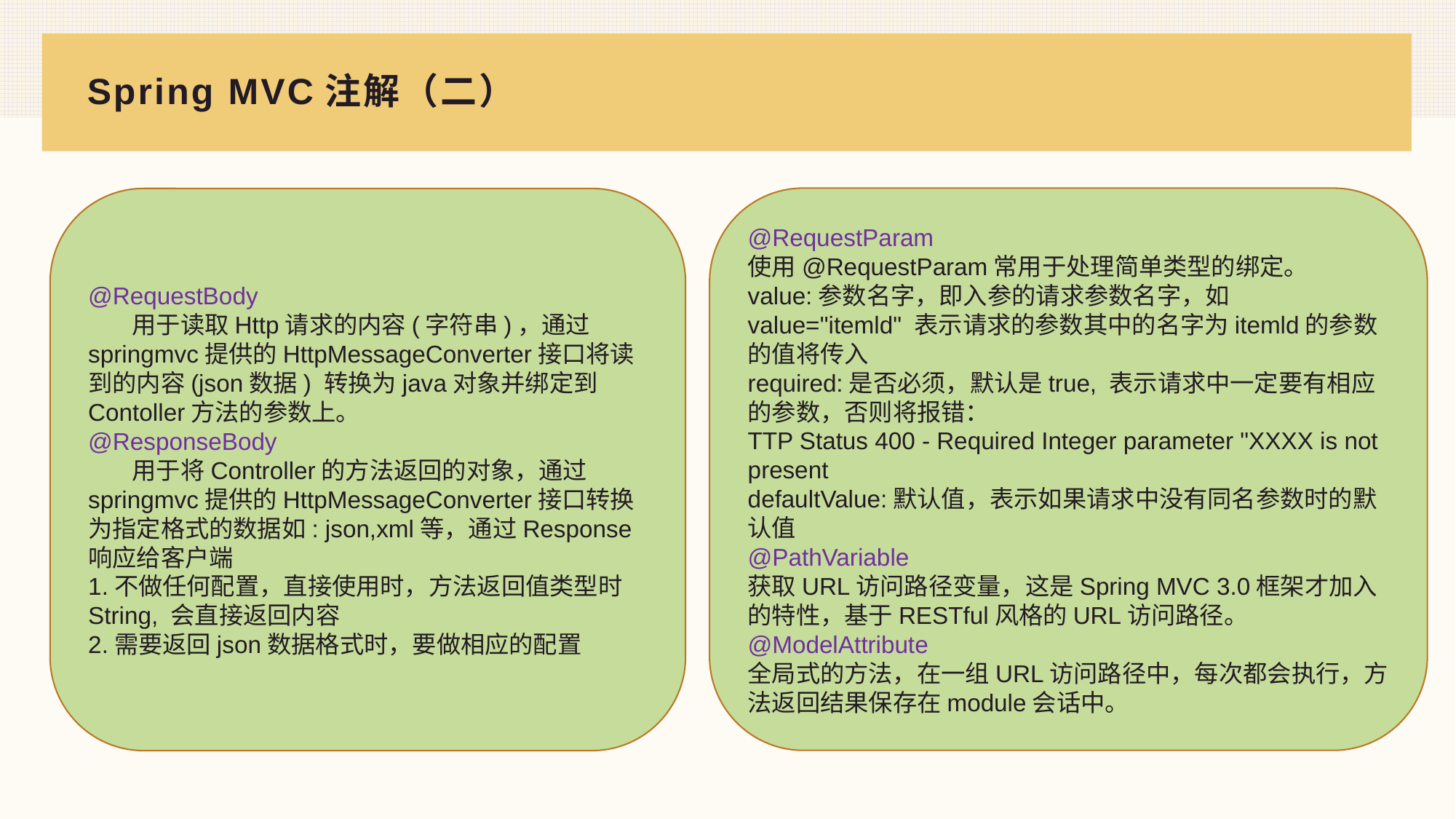

# Spring MVC注解（二）
@RequestParam
使用@RequestParam常用于处理简单类型的绑定。
value:参数名字，即入参的请求参数名字，如value="itemld" 表示请求的参数其中的名字为itemld的参数的值将传入
required:是否必须，默认是true, 表示请求中一定要有相应的参数，否则将报错：
TTP Status 400 - Required Integer parameter "XXXX is not present
defaultValue:默认值，表示如果请求中没有同名参数时的默认值
@PathVariable
获取URL访问路径变量，这是Spring MVC 3.0框架才加入的特性，基于RESTful风格的URL访问路径。
@ModelAttribute
全局式的方法，在一组URL访问路径中，每次都会执行，方法返回结果保存在module会话中。
@RequestBody
       用于读取Http请求的内容(字符串)，通过springmvc提供的HttpMessageConverter接口将读到的内容(json数据) 转换为java对象并绑定到Contoller方法的参数上。
@ResponseBody
       用于将Controller的方法返回的对象，通过springmvc提供的HttpMessageConverter接口转换为指定格式的数据如: json,xml等，通过Response响应给客户端
1.不做任何配置，直接使用时，方法返回值类型时String, 会直接返回内容
2.需要返回json数据格式时，要做相应的配置